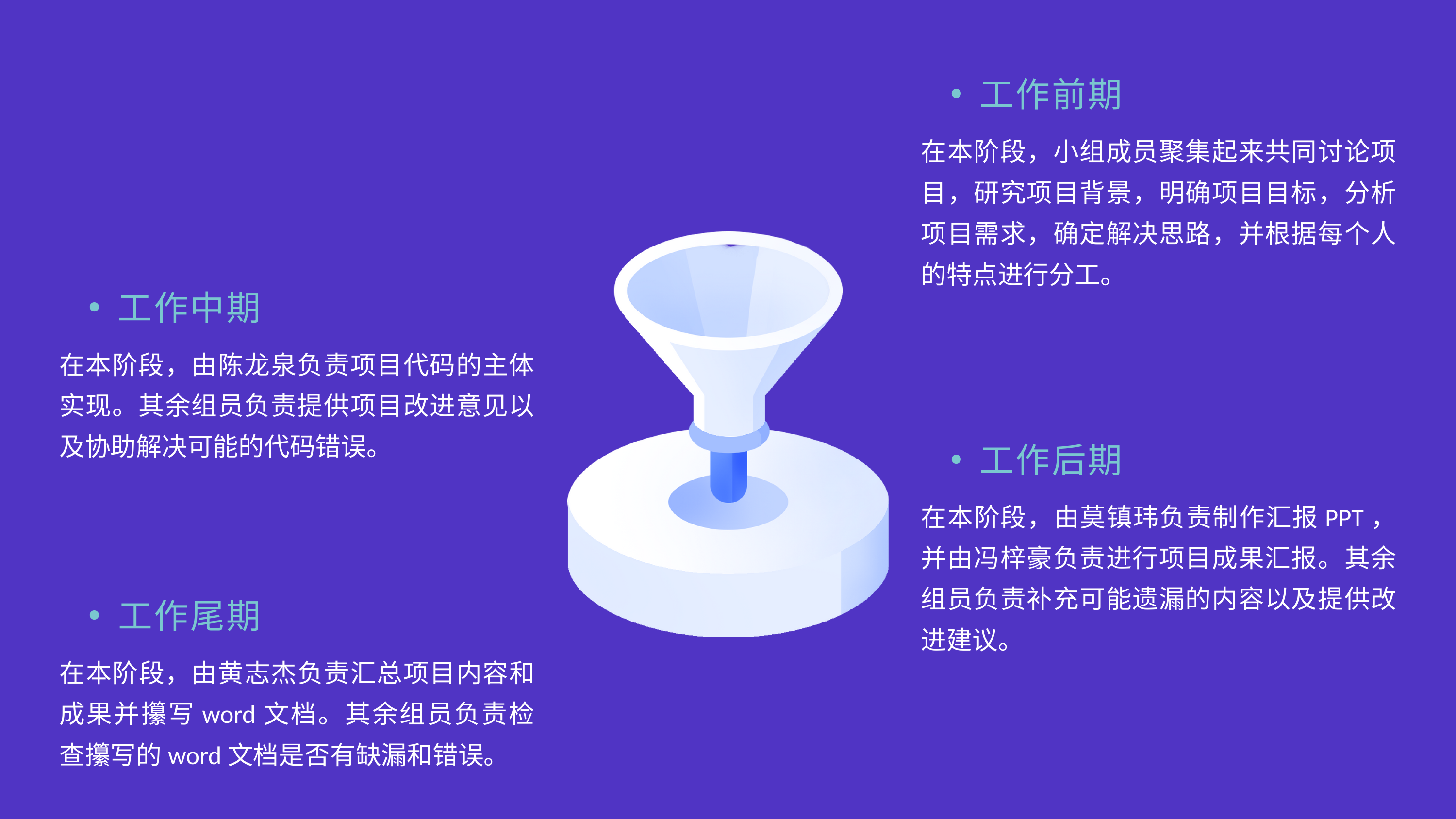

工作前期
在本阶段，小组成员聚集起来共同讨论项目，研究项目背景，明确项目目标，分析项目需求，确定解决思路，并根据每个人的特点进行分工。

工作中期
在本阶段，由陈龙泉负责项目代码的主体实现。其余组员负责提供项目改进意见以及协助解决可能的代码错误。
工作后期
在本阶段，由莫镇玮负责制作汇报PPT，并由冯梓豪负责进行项目成果汇报。其余组员负责补充可能遗漏的内容以及提供改进建议。
工作尾期
在本阶段，由黄志杰负责汇总项目内容和成果并攥写word文档。其余组员负责检查攥写的word文档是否有缺漏和错误。